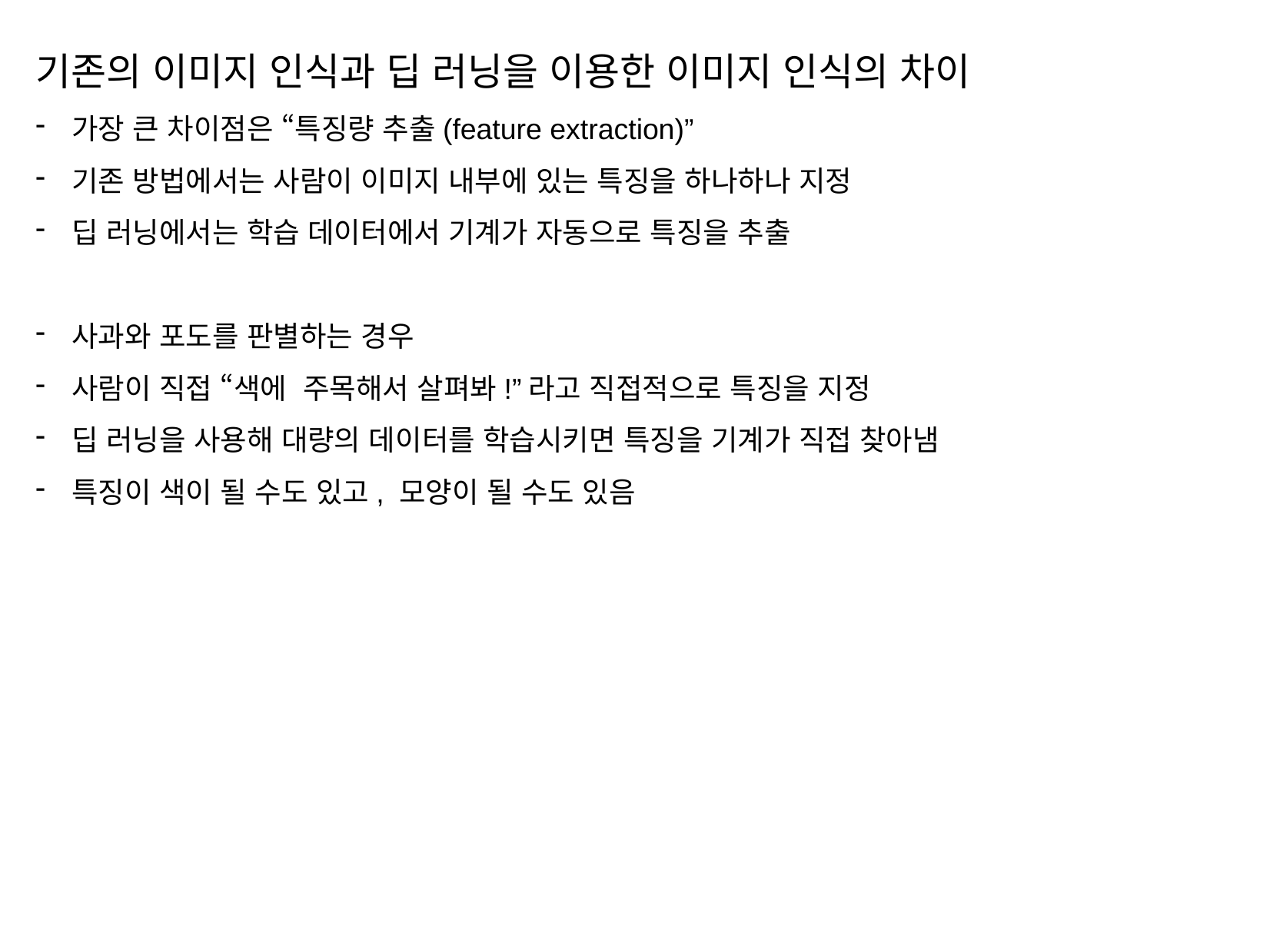

기존의 이미지 인식과 딥 러닝을 이용한 이미지 인식의 차이
가장 큰 차이점은 “특징량 추출(feature extraction)”
기존 방법에서는 사람이 이미지 내부에 있는 특징을 하나하나 지정
딥 러닝에서는 학습 데이터에서 기계가 자동으로 특징을 추출

사과와 포도를 판별하는 경우
사람이 직접 “색에  주목해서 살펴봐!”라고 직접적으로 특징을 지정
딥 러닝을 사용해 대량의 데이터를 학습시키면 특징을 기계가 직접 찾아냄
특징이 색이 될 수도 있고, 모양이 될 수도 있음